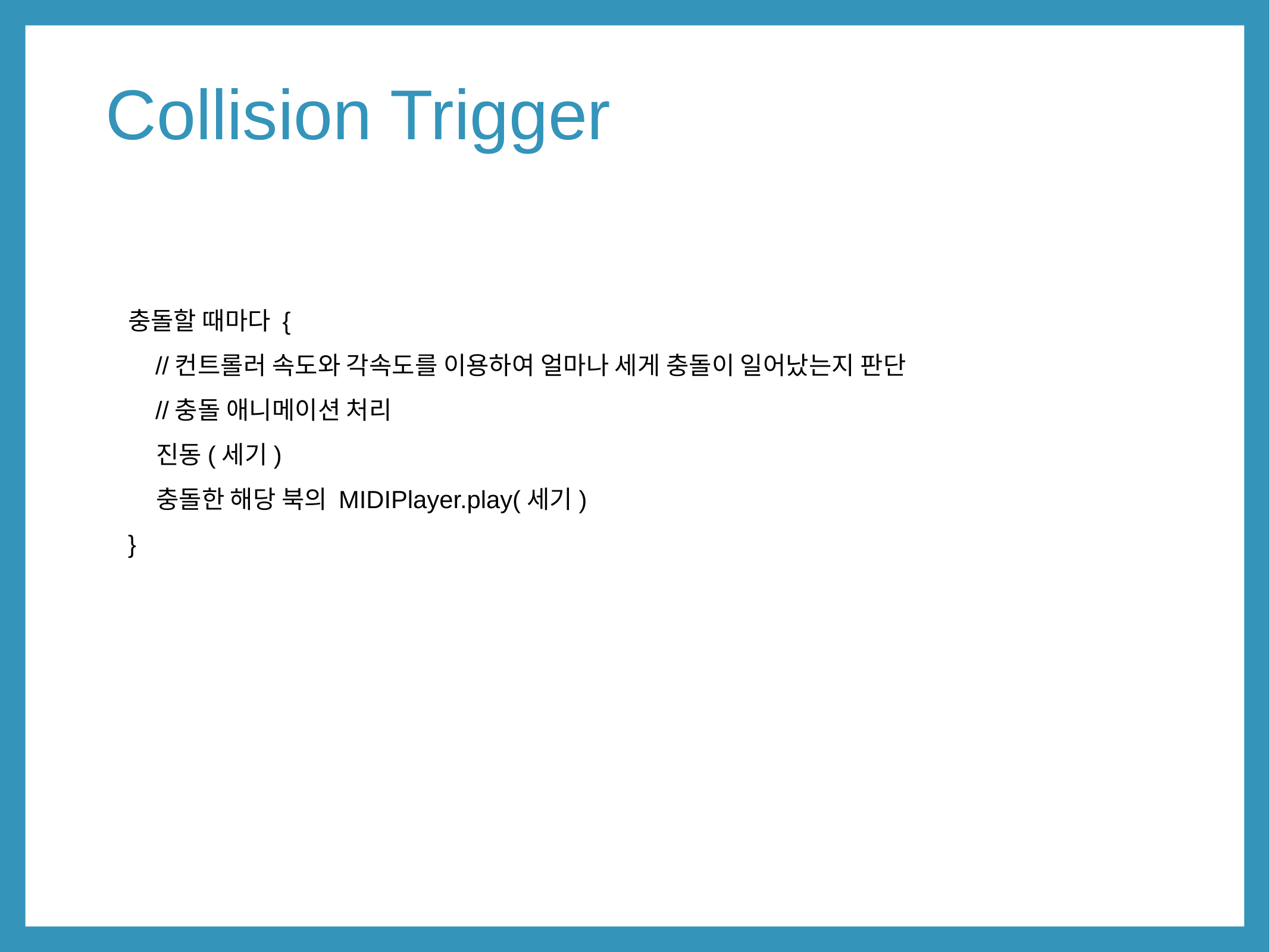

# Collision Trigger
충돌할 때마다 {
    //컨트롤러 속도와 각속도를 이용하여 얼마나 세게 충돌이 일어났는지 판단
    //충돌 애니메이션 처리
    진동(세기)
    충돌한 해당 북의 MIDIPlayer.play(세기)
}